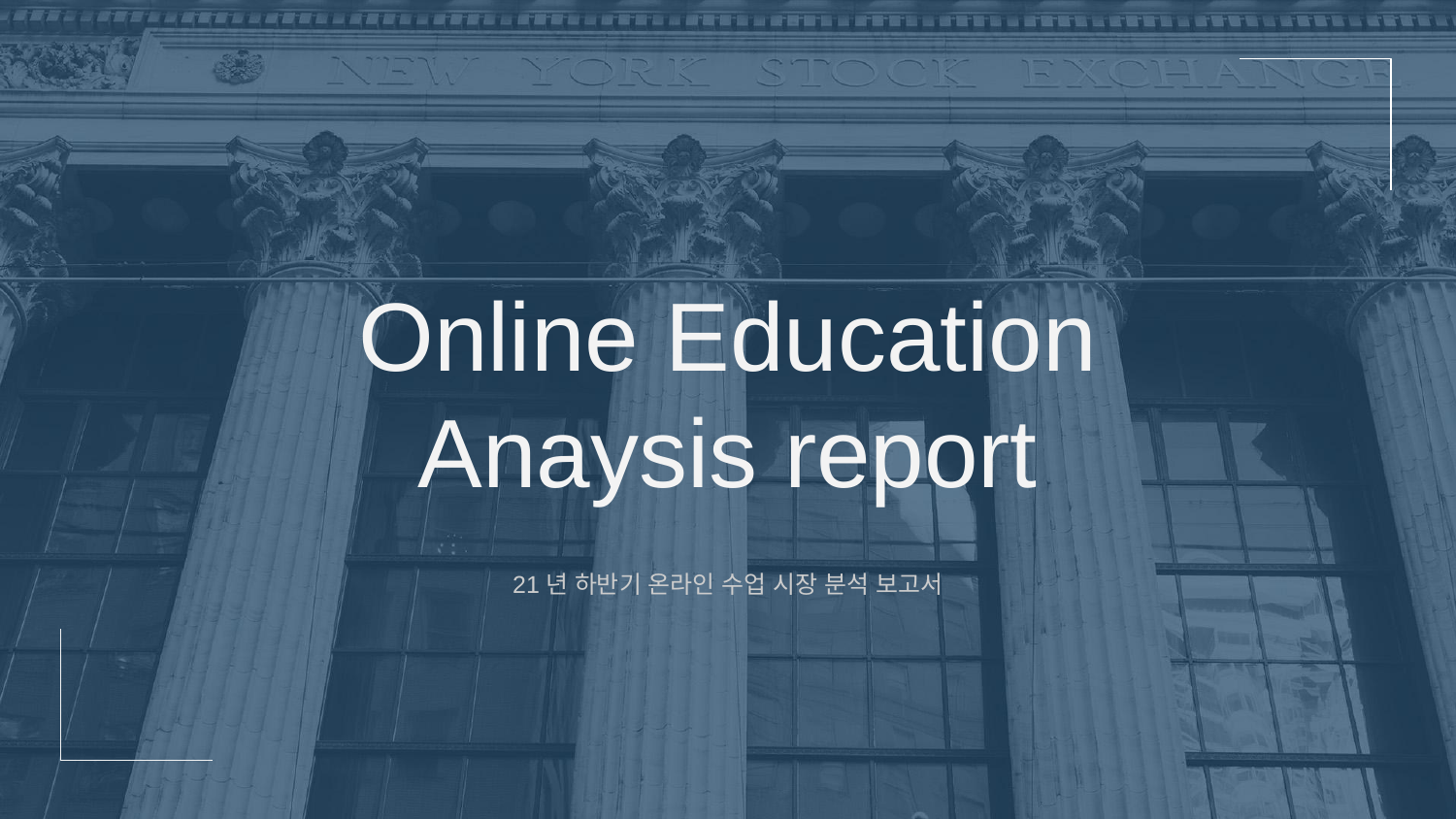

# Online Education Anaysis report
21년 하반기 온라인 수업 시장 분석 보고서